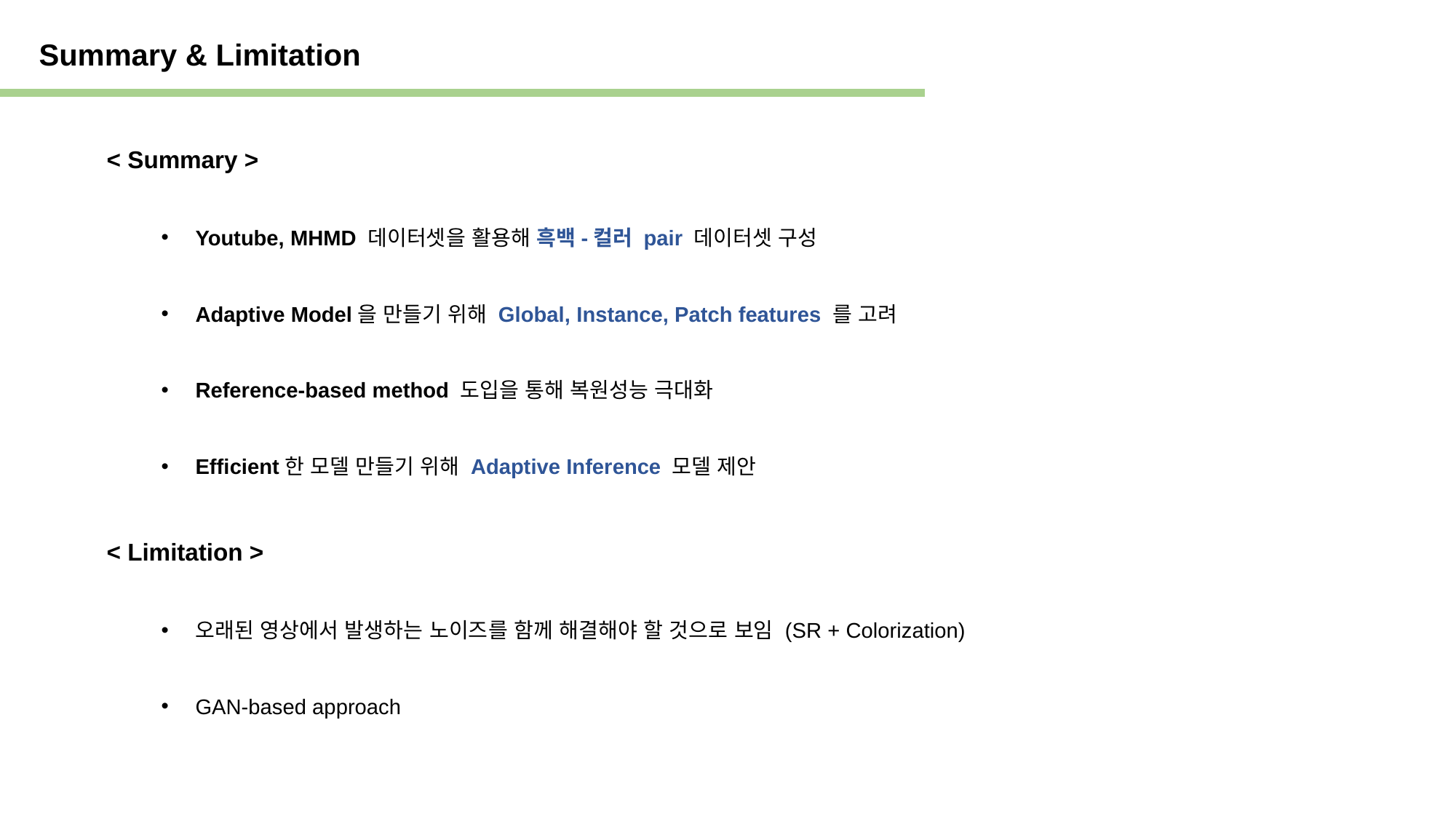

Summary & Limitation
< Summary >
Youtube, MHMD 데이터셋을 활용해 흑백-컬러 pair 데이터셋 구성
Adaptive Model을 만들기 위해 Global, Instance, Patch features 를 고려
Reference-based method 도입을 통해 복원성능 극대화
Efficient한 모델 만들기 위해 Adaptive Inference 모델 제안
< Limitation >
오래된 영상에서 발생하는 노이즈를 함께 해결해야 할 것으로 보임 (SR + Colorization)
GAN-based approach